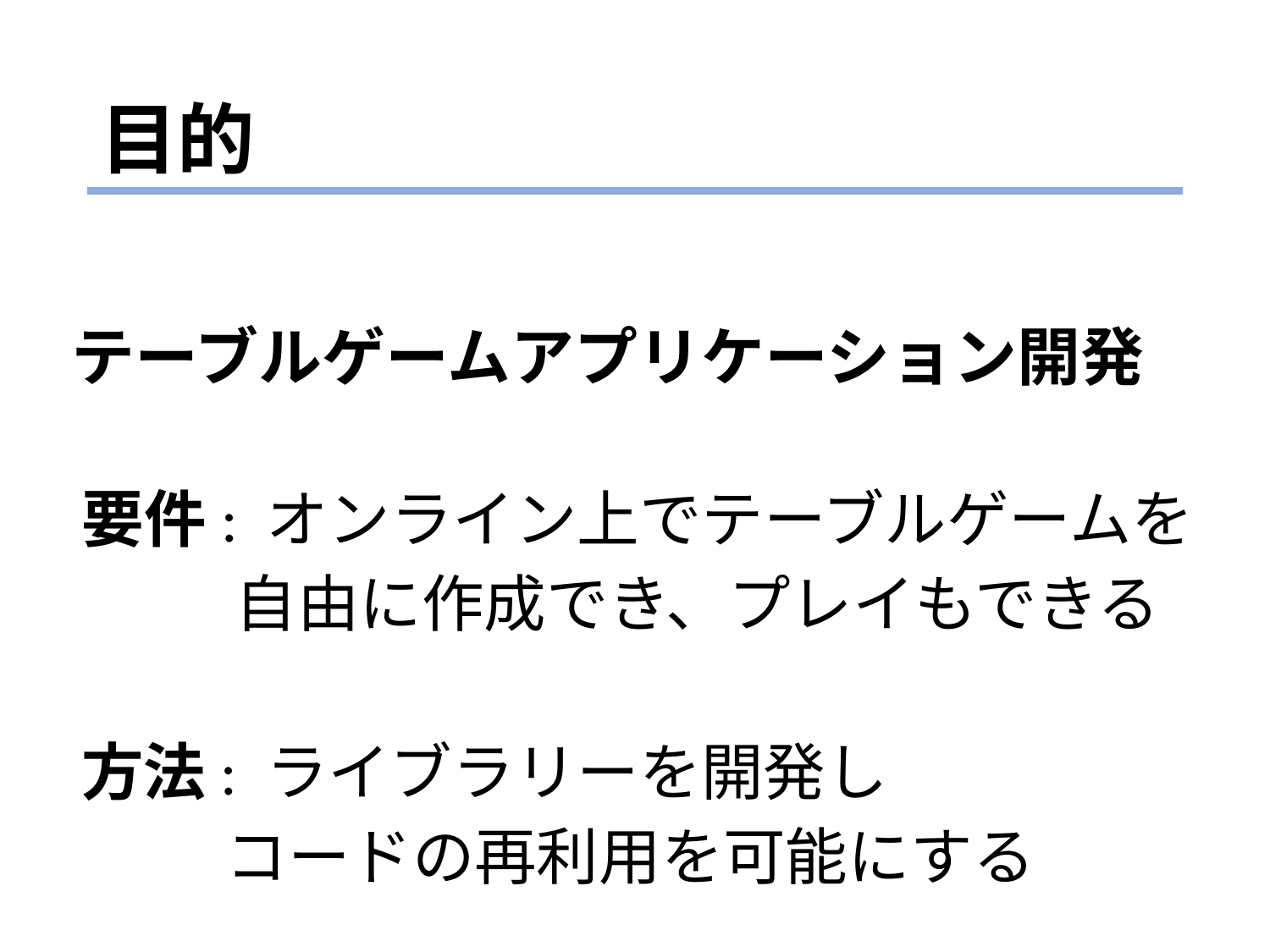

# 目的
テーブルゲームアプリケーション開発
  要件: オンライン上でテーブルゲームを
             自由に作成でき、プレイもできる

  方法: ライブラリーを開発し
　　　コードの再利用を可能にする